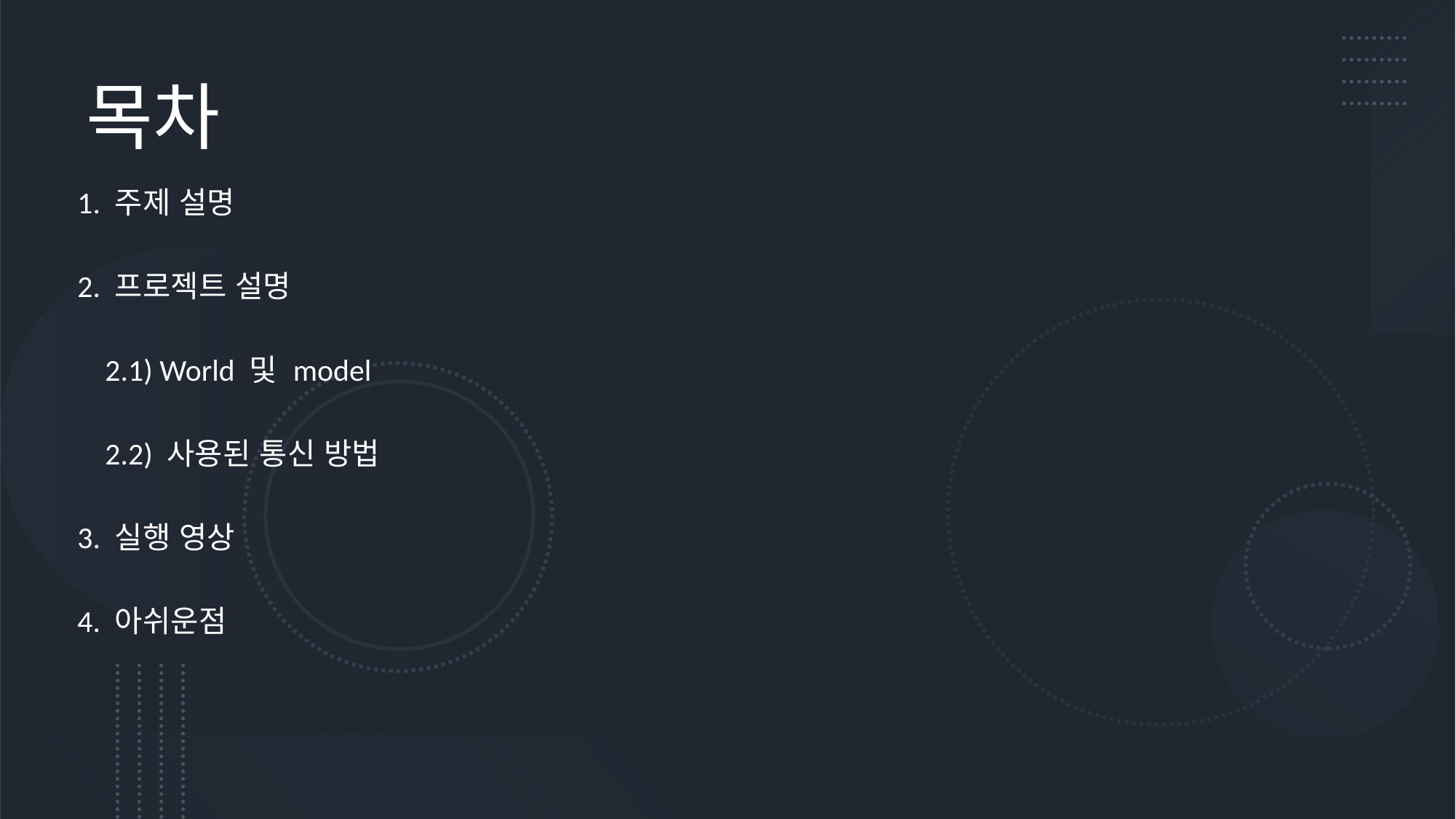

# 목차

1. 주제 설명

2. 프로젝트 설명

    2.1) World 및 model

    2.2) 사용된 통신 방법

3. 실행 영상

4. 아쉬운점